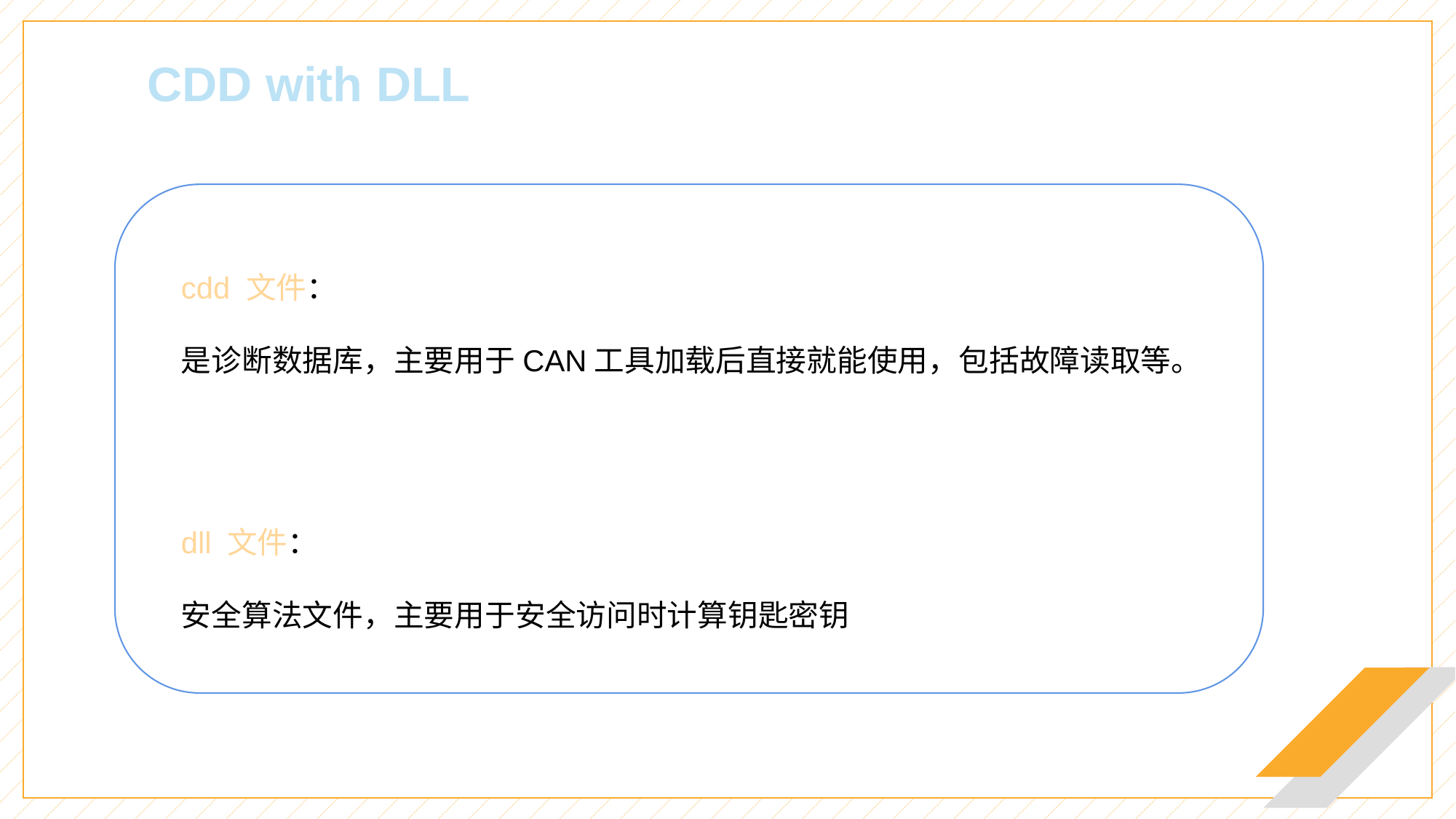

CDD with DLL

cdd 文件：

是诊断数据库，主要用于CAN工具加载后直接就能使用，包括故障读取等。

dll 文件：

安全算法文件，主要用于安全访问时计算钥匙密钥